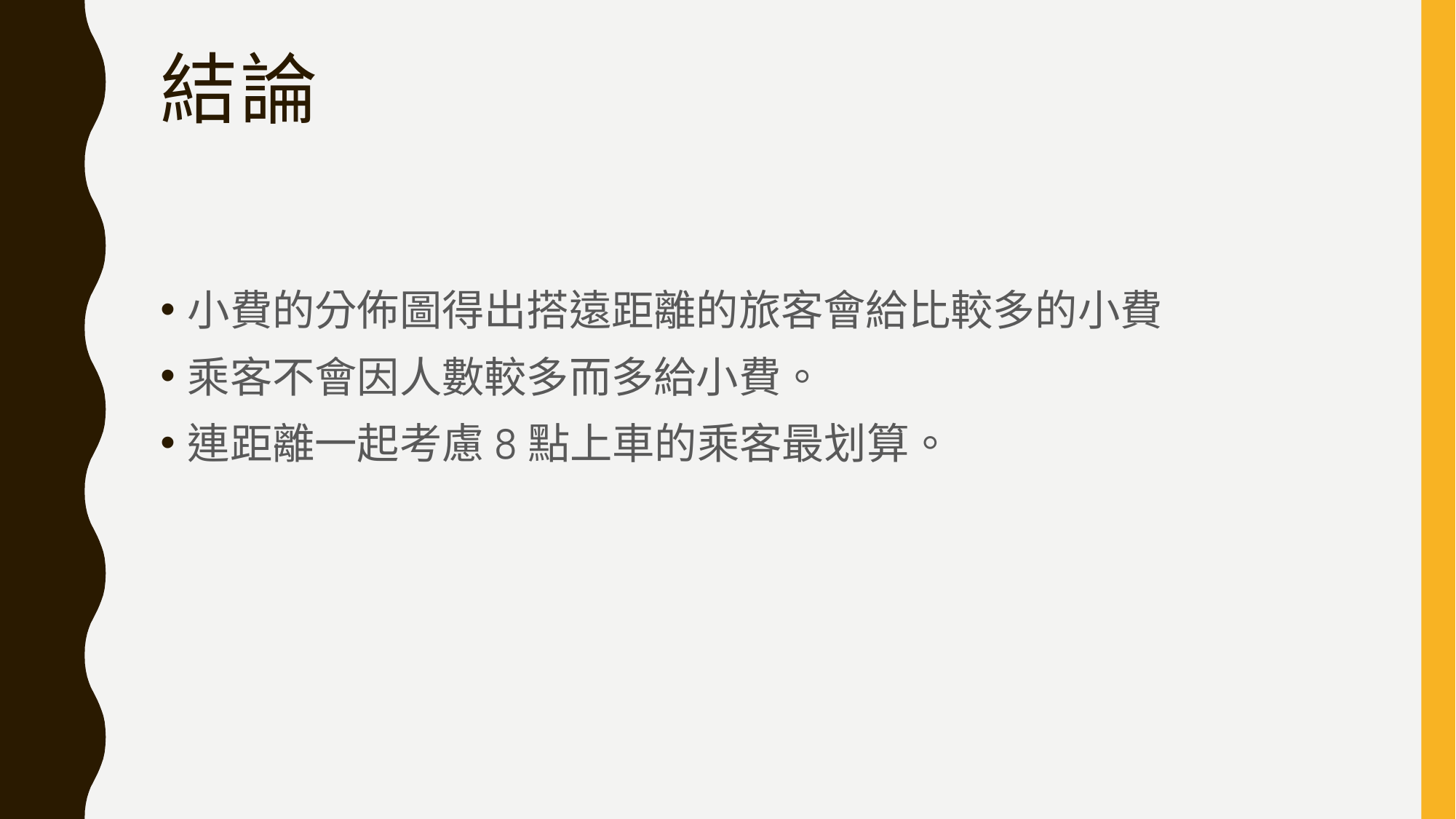

# 結論
小費的分佈圖得出搭遠距離的旅客會給比較多的小費
乘客不會因人數較多而多給小費。
連距離一起考慮8點上車的乘客最划算。